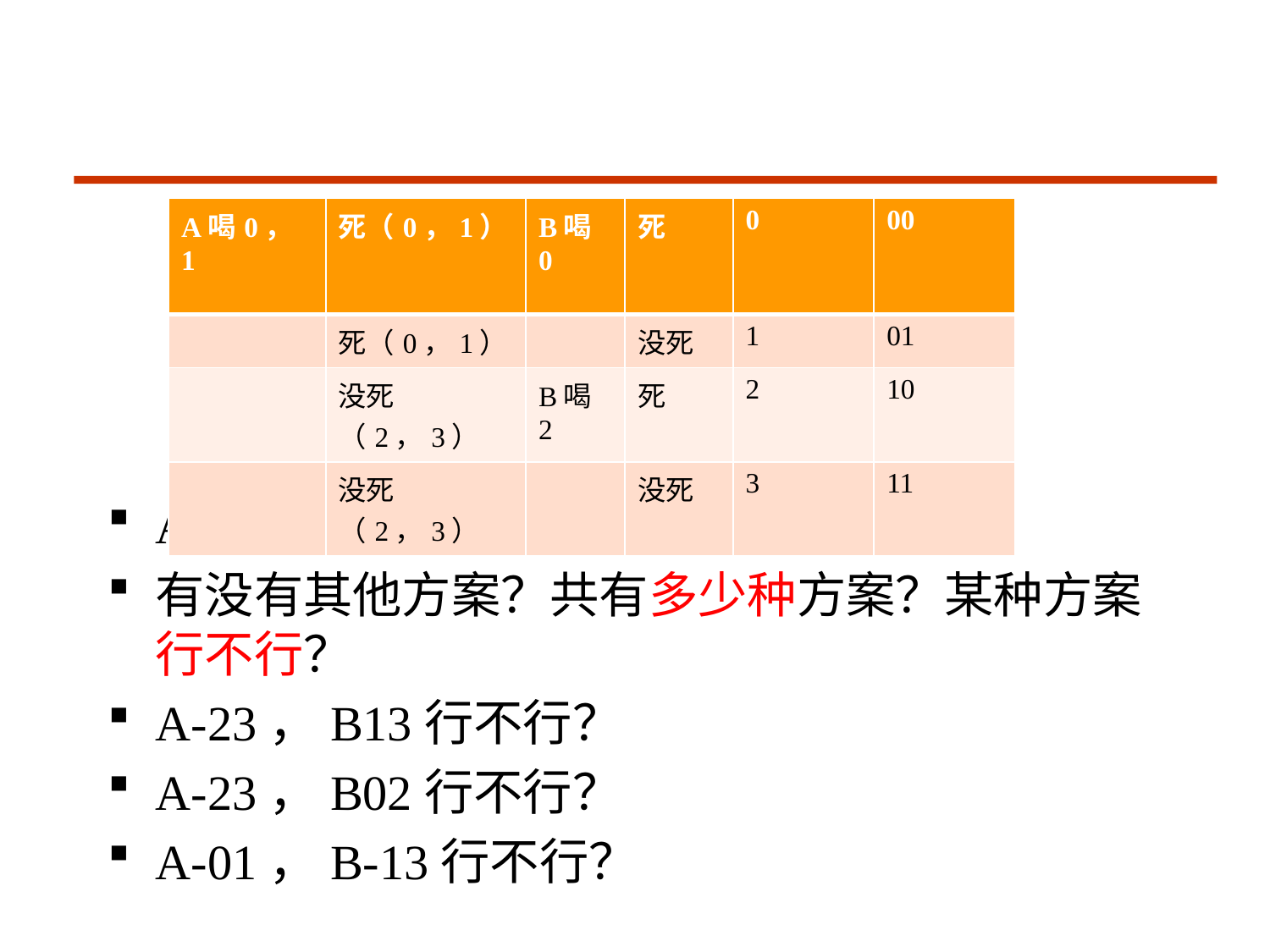

#
| A喝0，1 | 死（0，1） | B喝0 | 死 | 0 | 00 |
| --- | --- | --- | --- | --- | --- |
|  | 死（0，1） |  | 没死 | 1 | 01 |
|  | 没死（2，3） | B喝2 | 死 | 2 | 10 |
|  | 没死（2，3） |  | 没死 | 3 | 11 |

A喝0，1；B喝0，2
有没有其他方案？共有多少种方案？某种方案行不行？
A-23，B13行不行？
A-23，B02行不行？
A-01，B-13行不行？